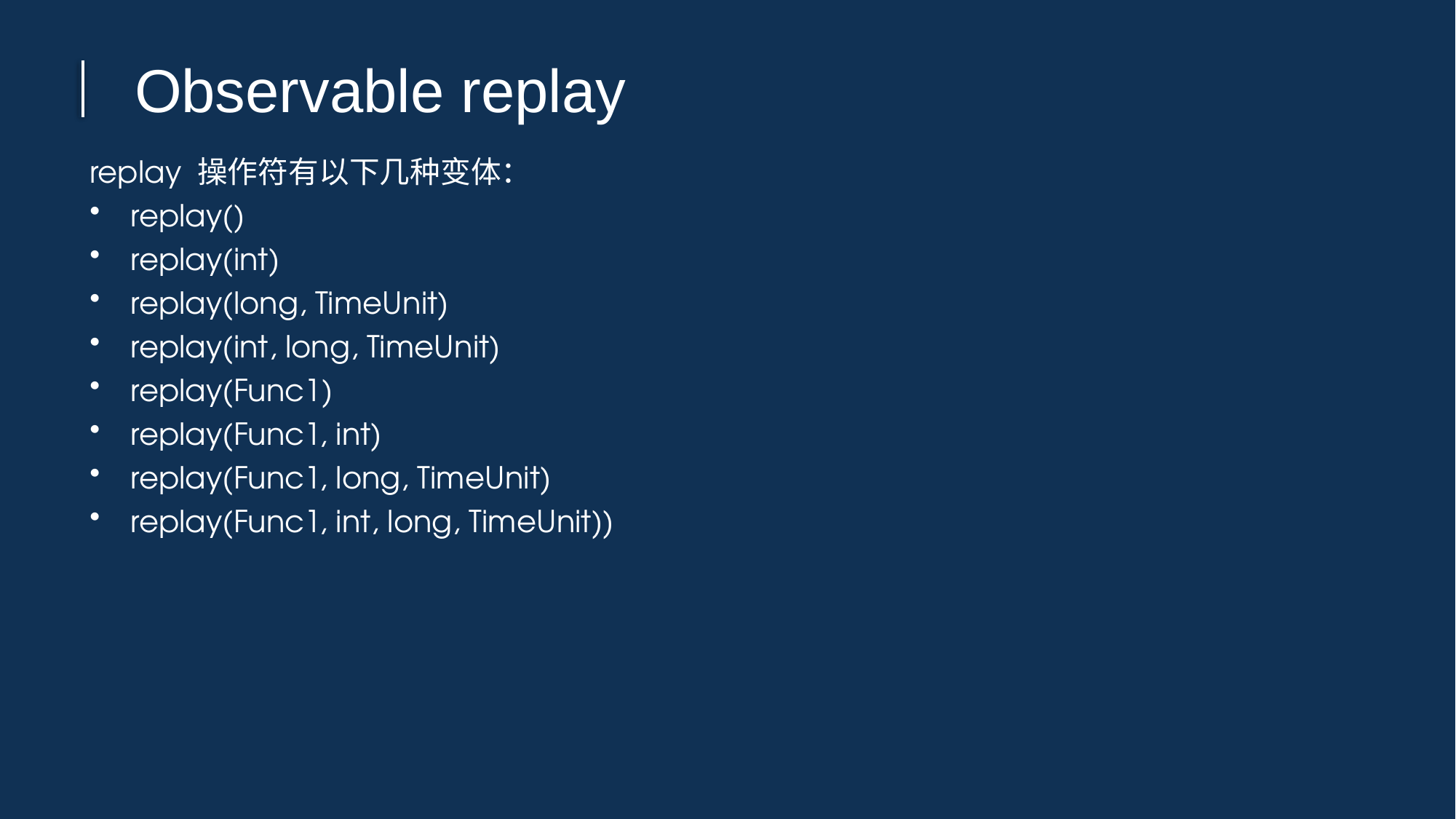

Observable replay
replay 操作符有以下几种变体：
replay()
replay(int)
replay(long, TimeUnit)
replay(int, long, TimeUnit)
replay(Func1)
replay(Func1, int)
replay(Func1, long, TimeUnit)
replay(Func1, int, long, TimeUnit))